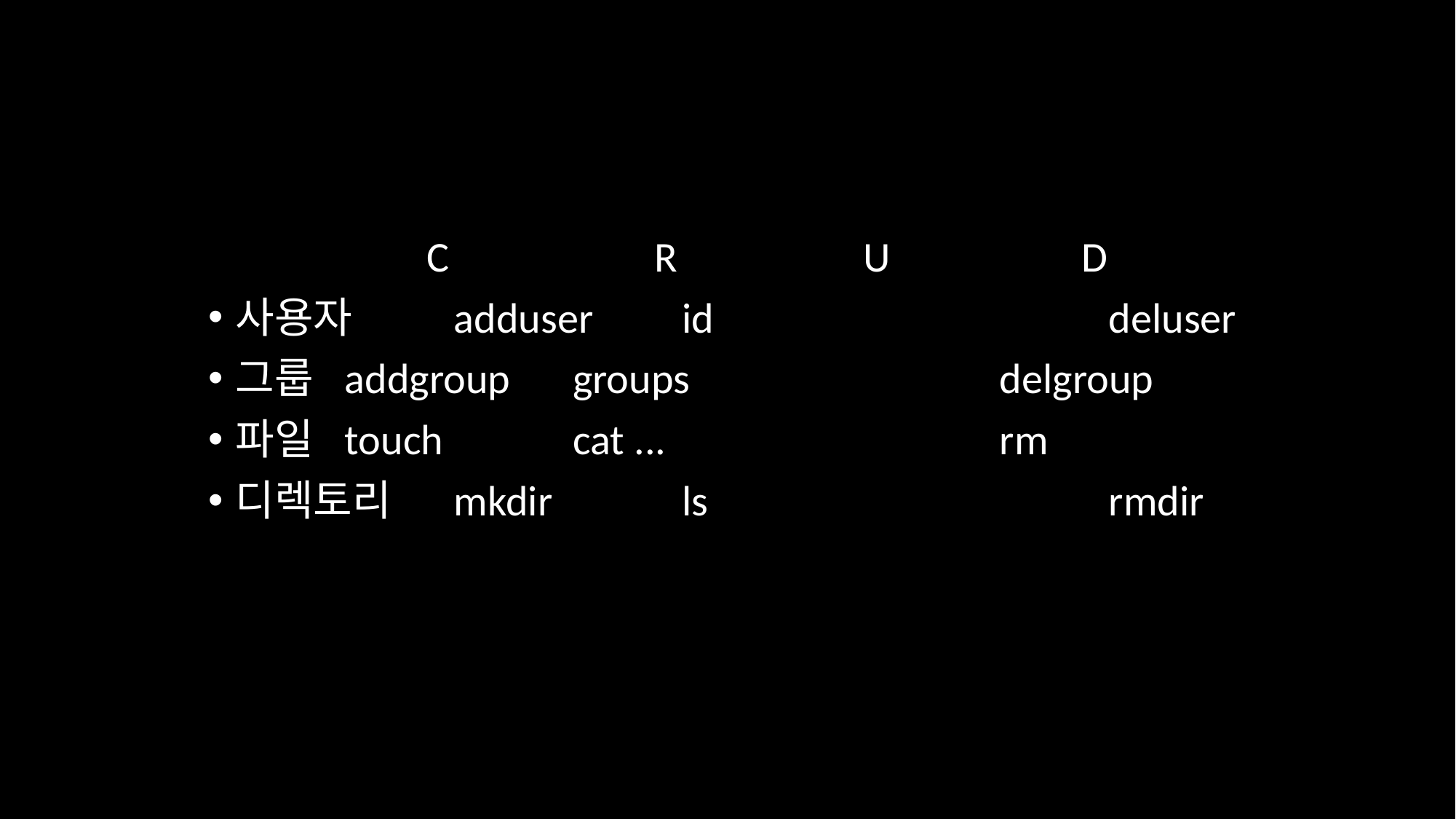

C		 R		U		D
사용자	adduser	 id				deluser
그룹	addgroup	 groups			delgroup
파일	touch		 cat ...				rm
디렉토리	mkdir		 ls				rmdir